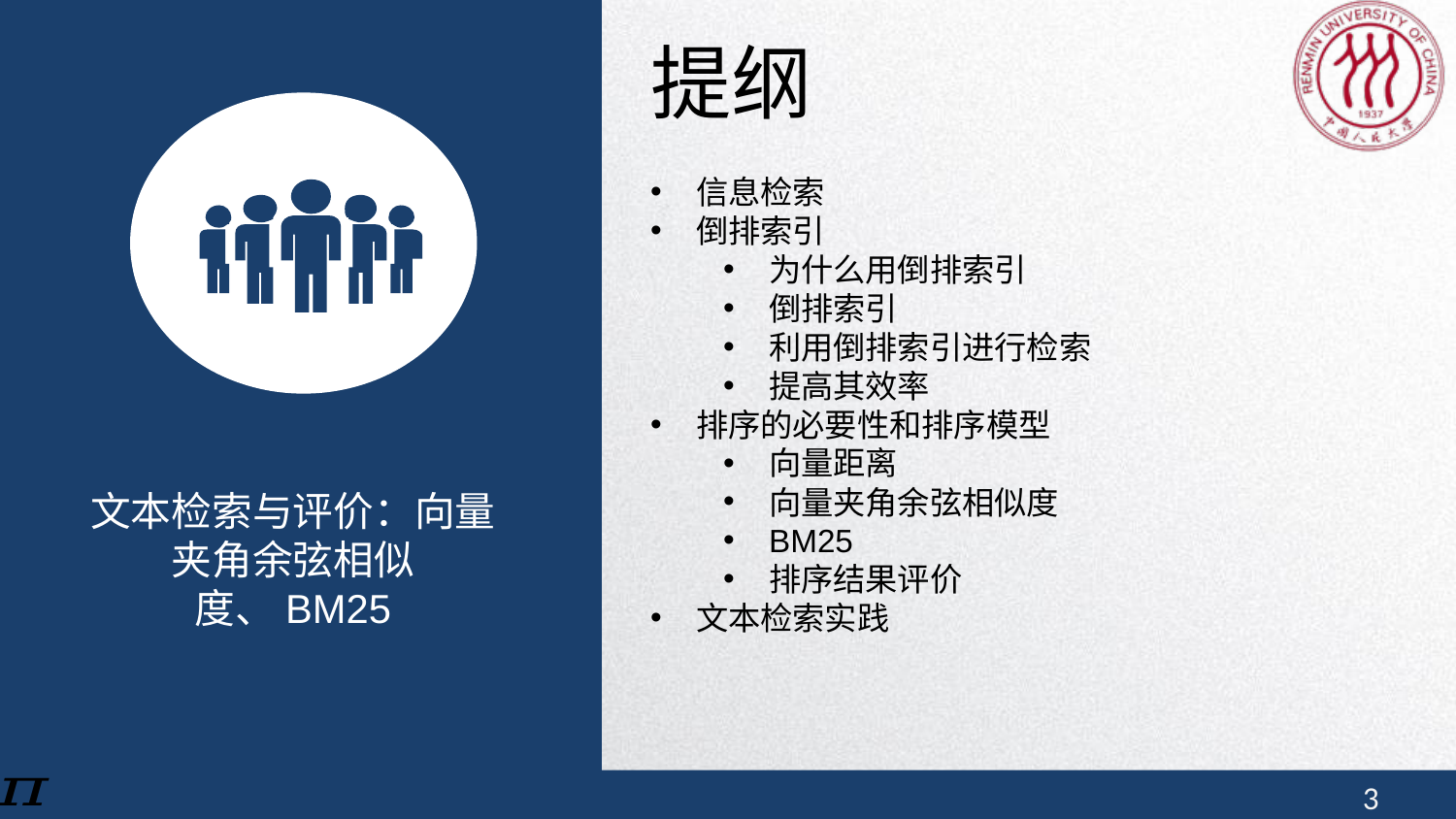

提纲

信息检索
倒排索引
为什么用倒排索引
倒排索引
利用倒排索引进行检索
提高其效率
排序的必要性和排序模型
向量距离
向量夹角余弦相似度
BM25
排序结果评价
文本检索实践

文本检索与评价：向量夹角余弦相似度、BM25